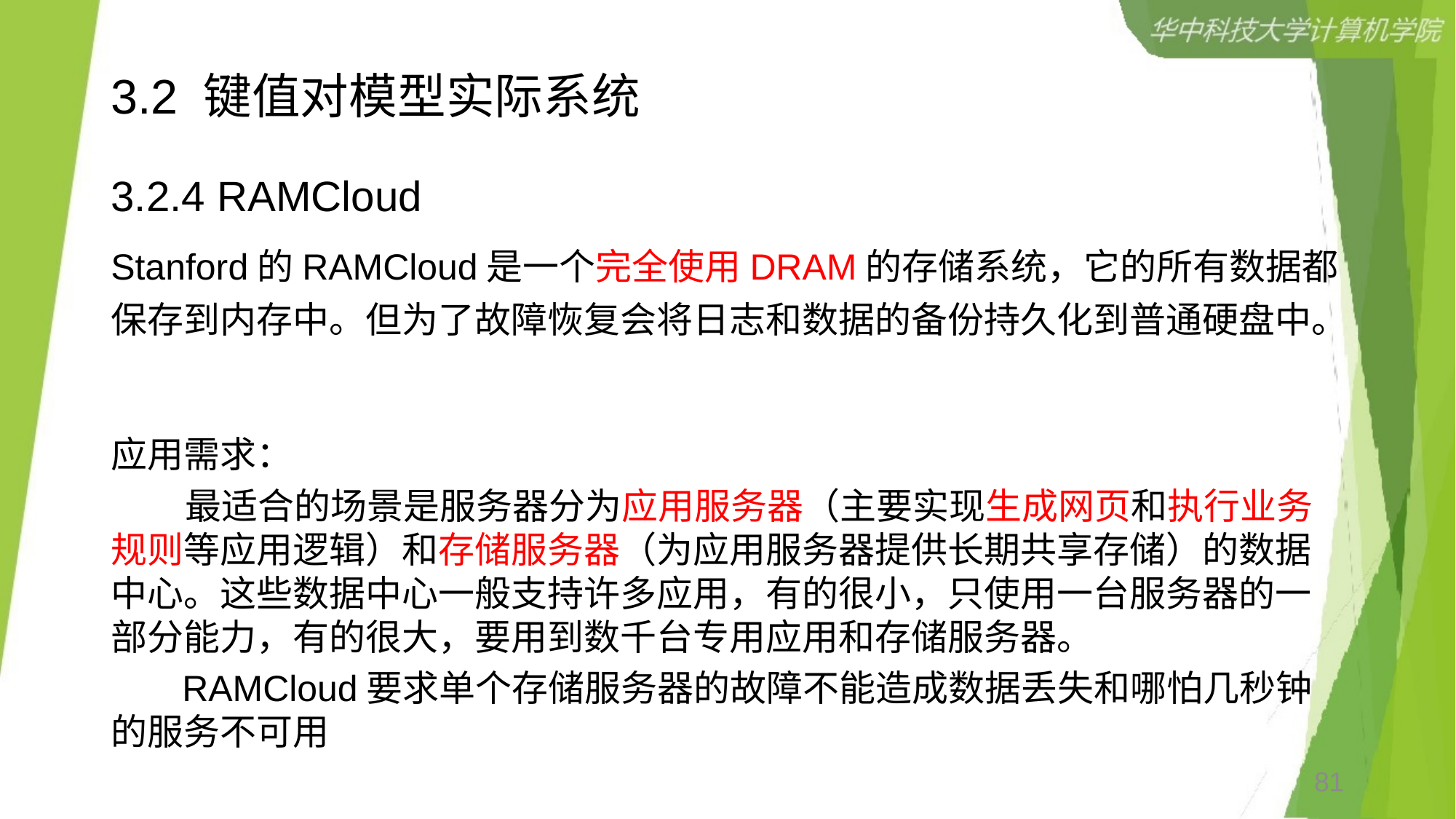

# 3.2 键值对模型实际系统
3.2.4 RAMCloud
Stanford的RAMCloud是一个完全使用DRAM的存储系统，它的所有数据都保存到内存中。但为了故障恢复会将日志和数据的备份持久化到普通硬盘中。

应用需求：
        最适合的场景是服务器分为应用服务器（主要实现生成网页和执行业务规则等应用逻辑）和存储服务器（为应用服务器提供长期共享存储）的数据中心。这些数据中心一般支持许多应用，有的很小，只使用一台服务器的一部分能力，有的很大，要用到数千台专用应用和存储服务器。
       RAMCloud要求单个存储服务器的故障不能造成数据丢失和哪怕几秒钟的服务不可用

81